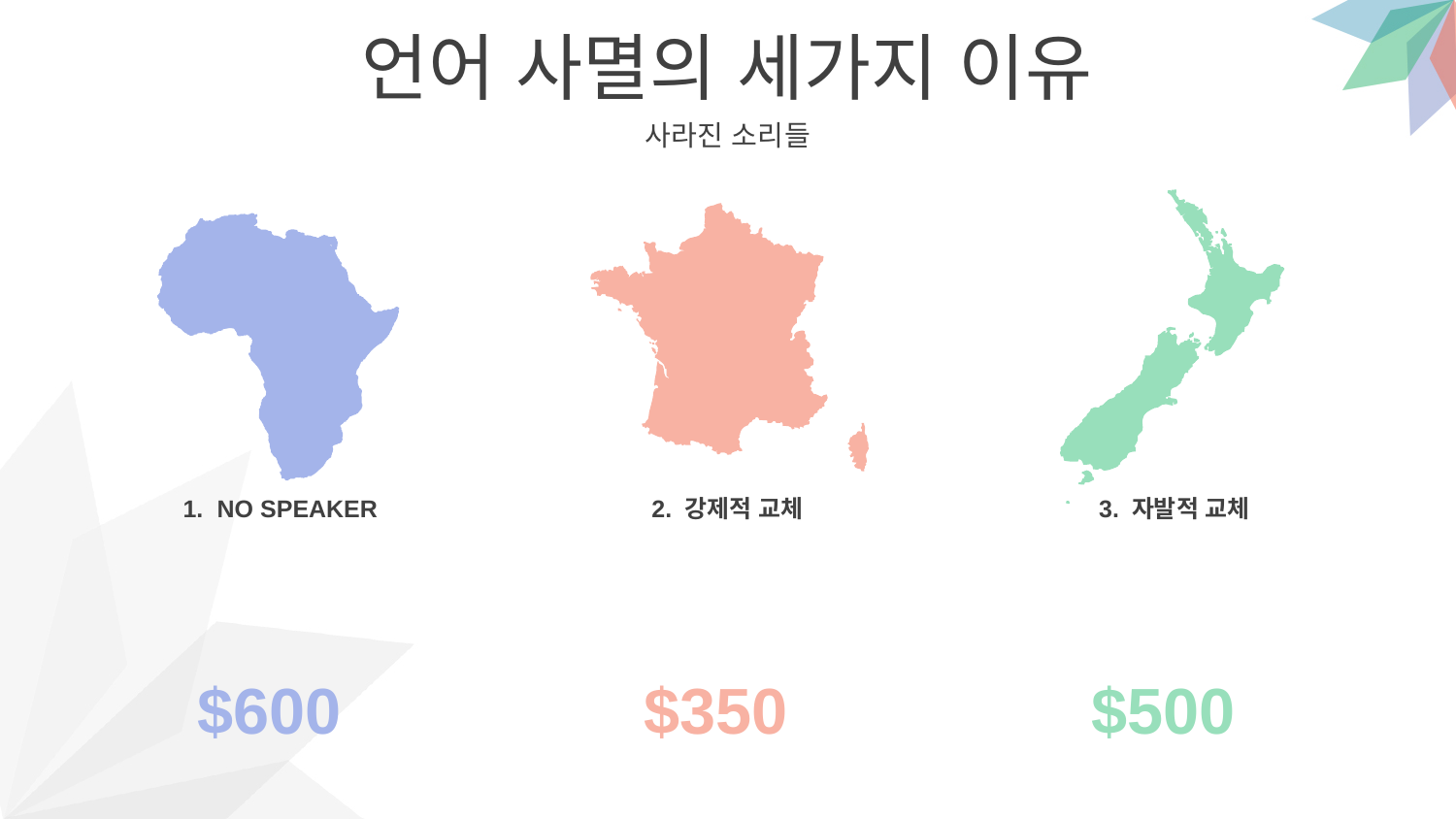

언어 사멸의 세가지 이유
사라진 소리들

1.  NO SPEAKER

2. 강제적 교체

3. 자발적 교체

$600
$350
$500